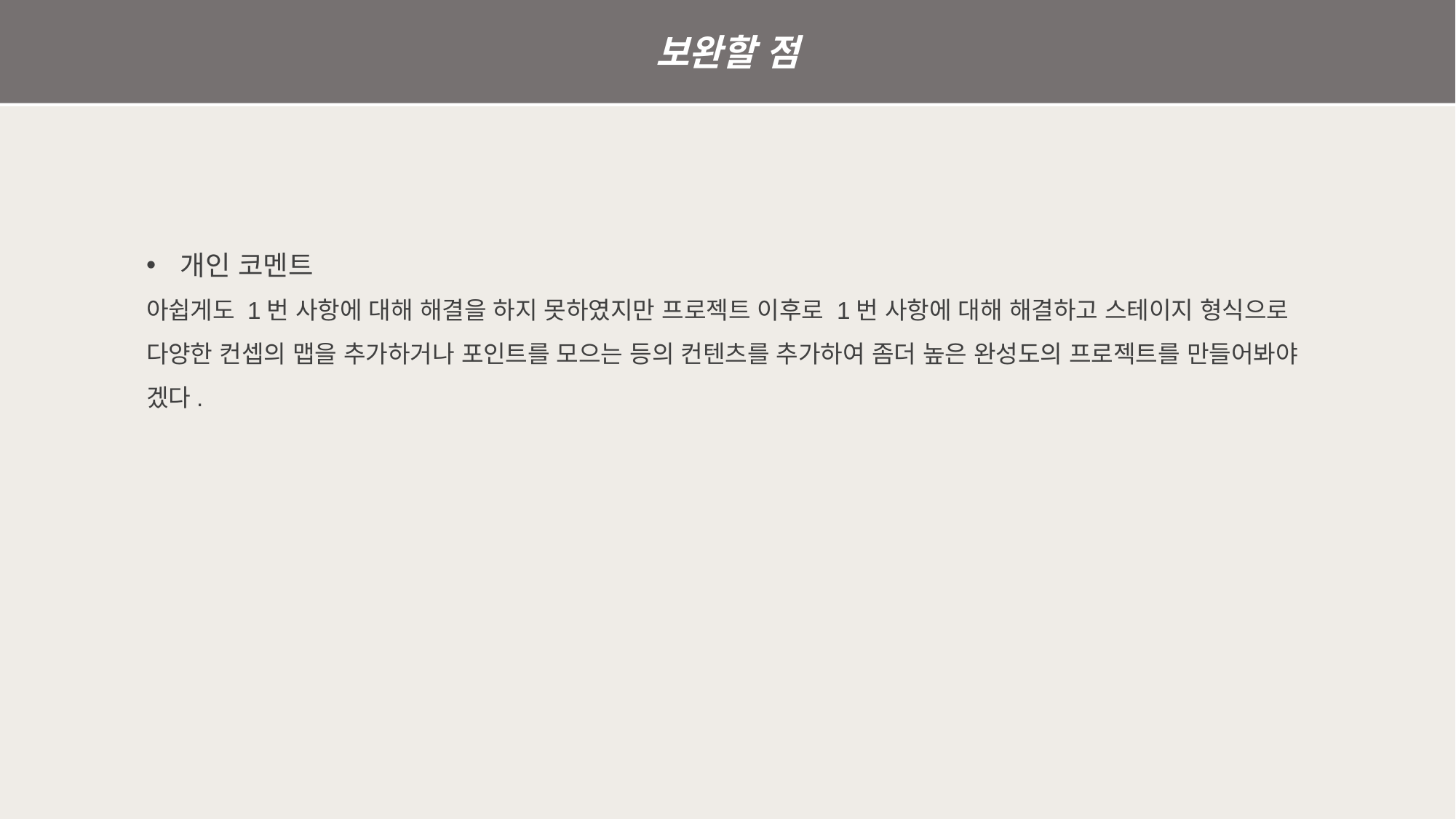

보완할 점
개인 코멘트
아쉽게도 1번 사항에 대해 해결을 하지 못하였지만 프로젝트 이후로 1번 사항에 대해 해결하고 스테이지 형식으로 다양한 컨셉의 맵을 추가하거나 포인트를 모으는 등의 컨텐츠를 추가하여 좀더 높은 완성도의 프로젝트를 만들어봐야 겠다.